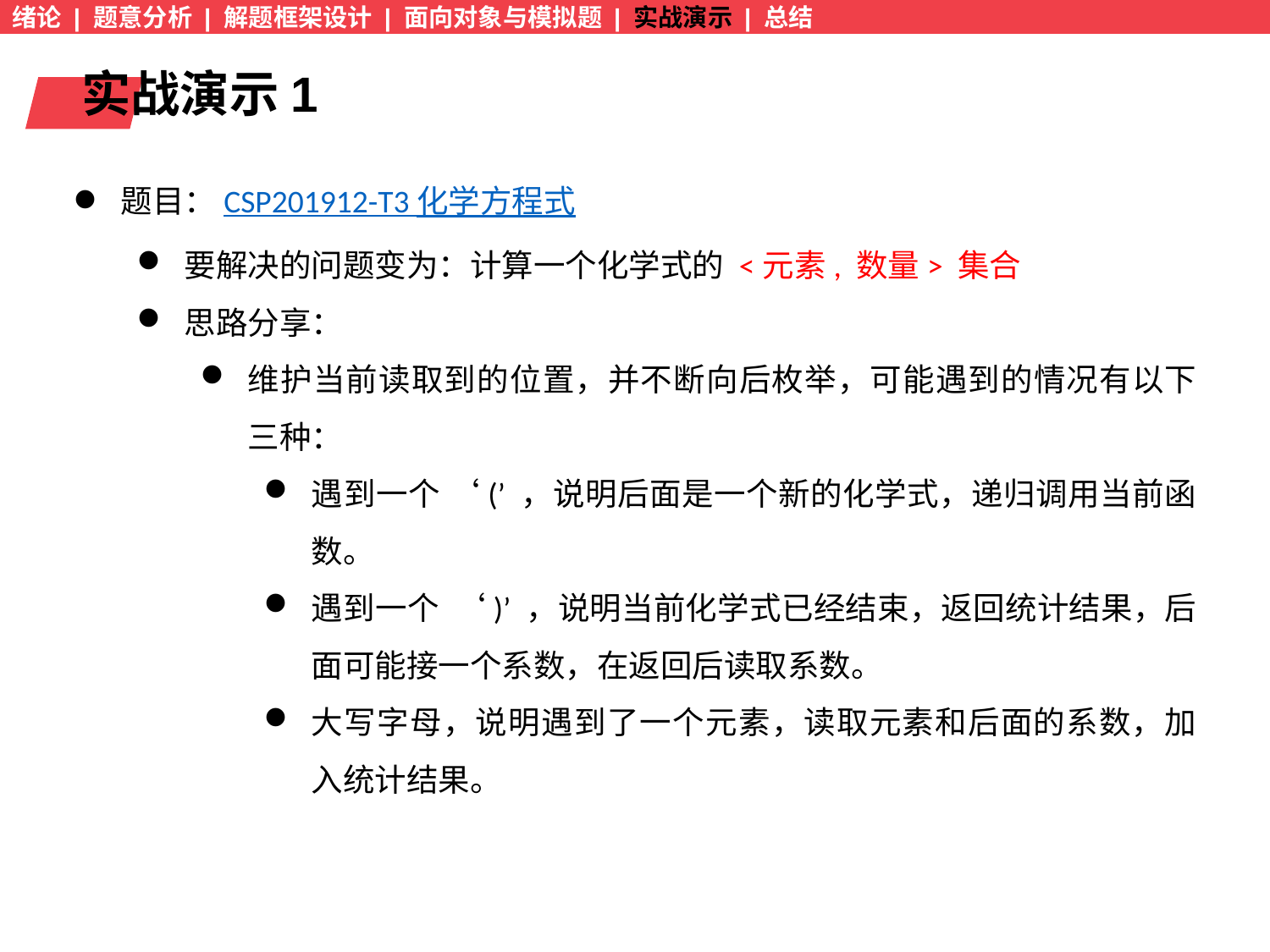

绪论 | 题意分析 | 解题框架设计 | 面向对象与模拟题 | 实战演示 | 总结
实战演示1

题目：CSP201912-T3 化学方程式
要解决的问题变为：计算一个化学式的 <元素, 数量> 集合
思路分享：
维护当前读取到的位置，并不断向后枚举，可能遇到的情况有以下三种：
遇到一个 ‘(’ ，说明后面是一个新的化学式，递归调用当前函数。
遇到一个  ‘)’ ，说明当前化学式已经结束，返回统计结果，后面可能接一个系数，在返回后读取系数。
大写字母，说明遇到了一个元素，读取元素和后面的系数，加入统计结果。
17